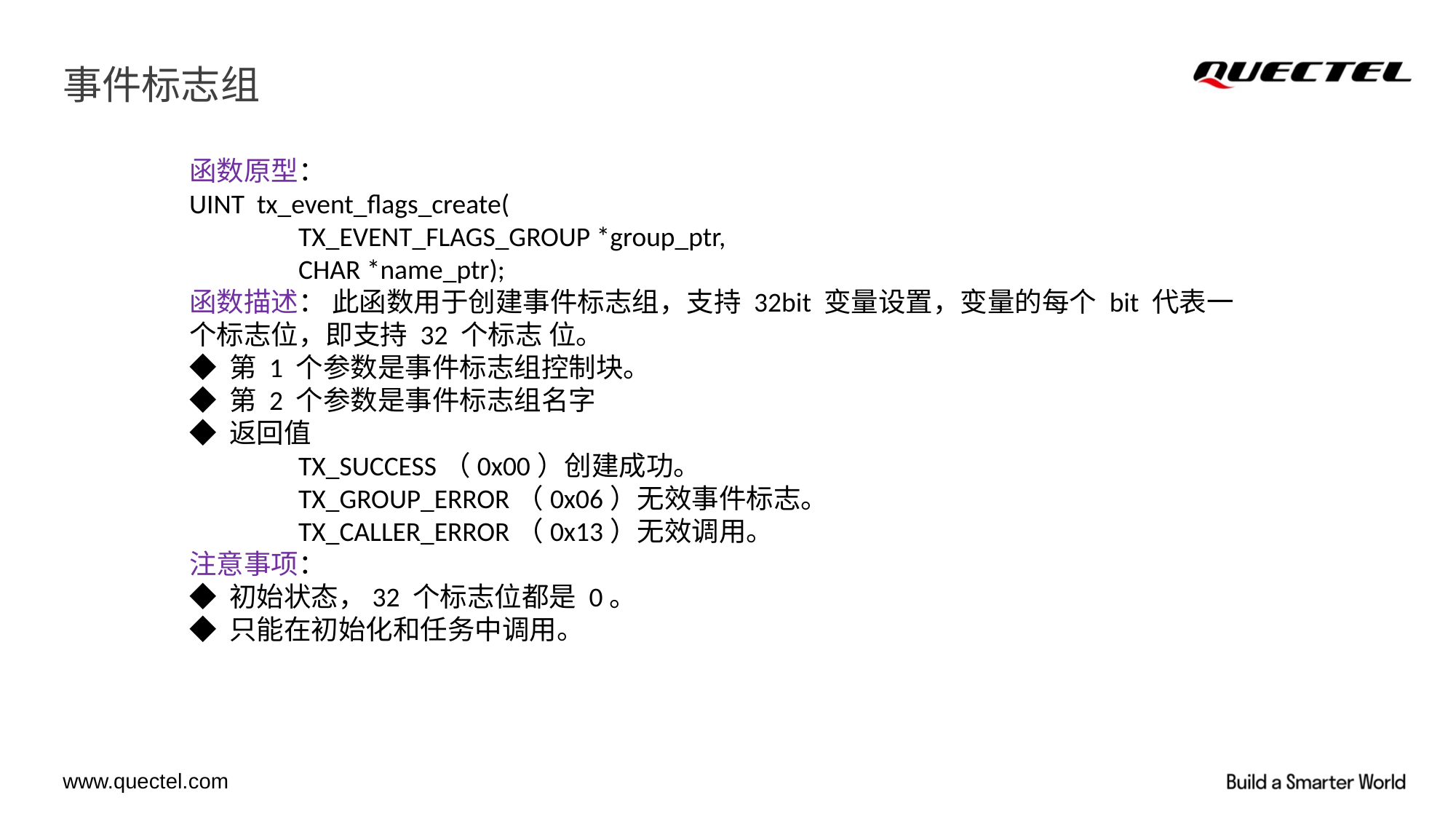

# 事件标志组
函数原型：
UINT  tx_event_flags_create(
	TX_EVENT_FLAGS_GROUP *group_ptr,
	CHAR *name_ptr);
函数描述： 此函数用于创建事件标志组，支持 32bit 变量设置，变量的每个 bit 代表一个标志位，即支持 32 个标志 位。
◆ 第 1 个参数是事件标志组控制块。
◆ 第 2 个参数是事件标志组名字
◆ 返回值
	TX_SUCCESS（0x00）创建成功。
 	TX_GROUP_ERROR（0x06）无效事件标志。
	TX_CALLER_ERROR（0x13）无效调用。
注意事项：
◆ 初始状态，32 个标志位都是 0。
◆ 只能在初始化和任务中调用。